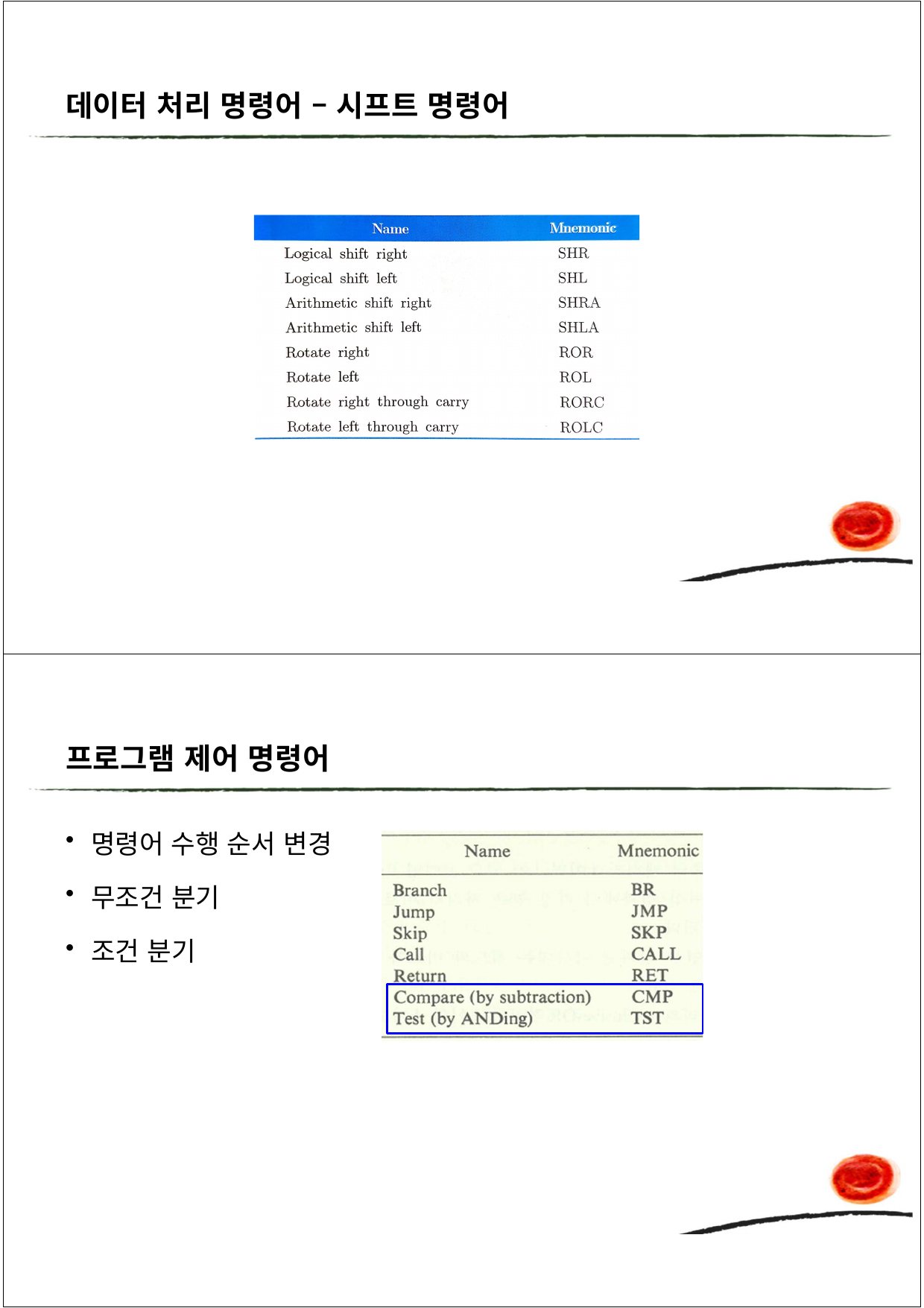

데이터 처리 명령어 – 시프트 명령어

프로그램 제어 명령어

명령어 수행 순서 변경
무조건 분기
조건 분기